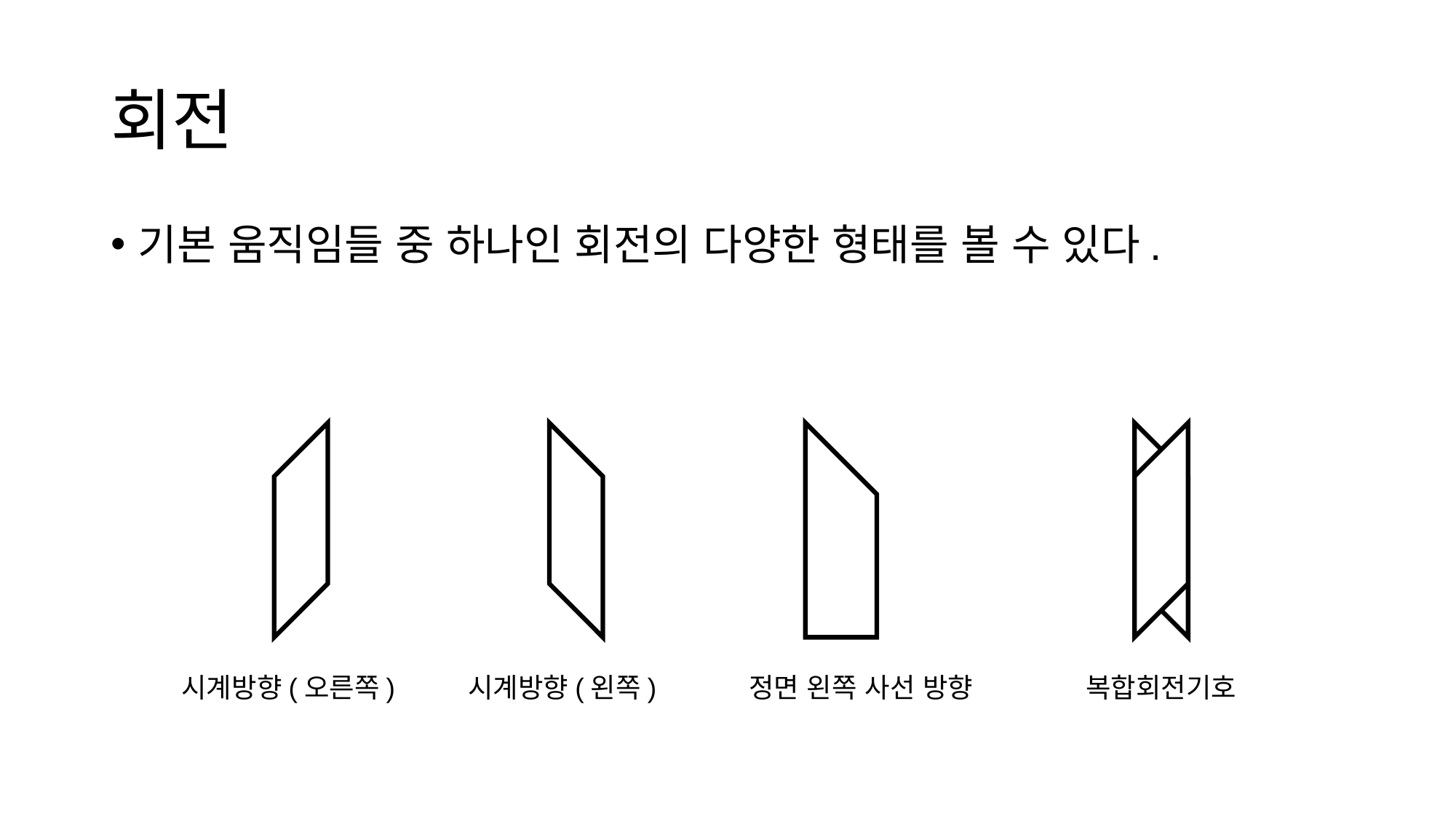

# 회전
기본 움직임들 중 하나인 회전의 다양한 형태를 볼 수 있다.

시계방향(오른쪽)
시계방향(왼쪽)
정면 왼쪽 사선 방향
복합회전기호